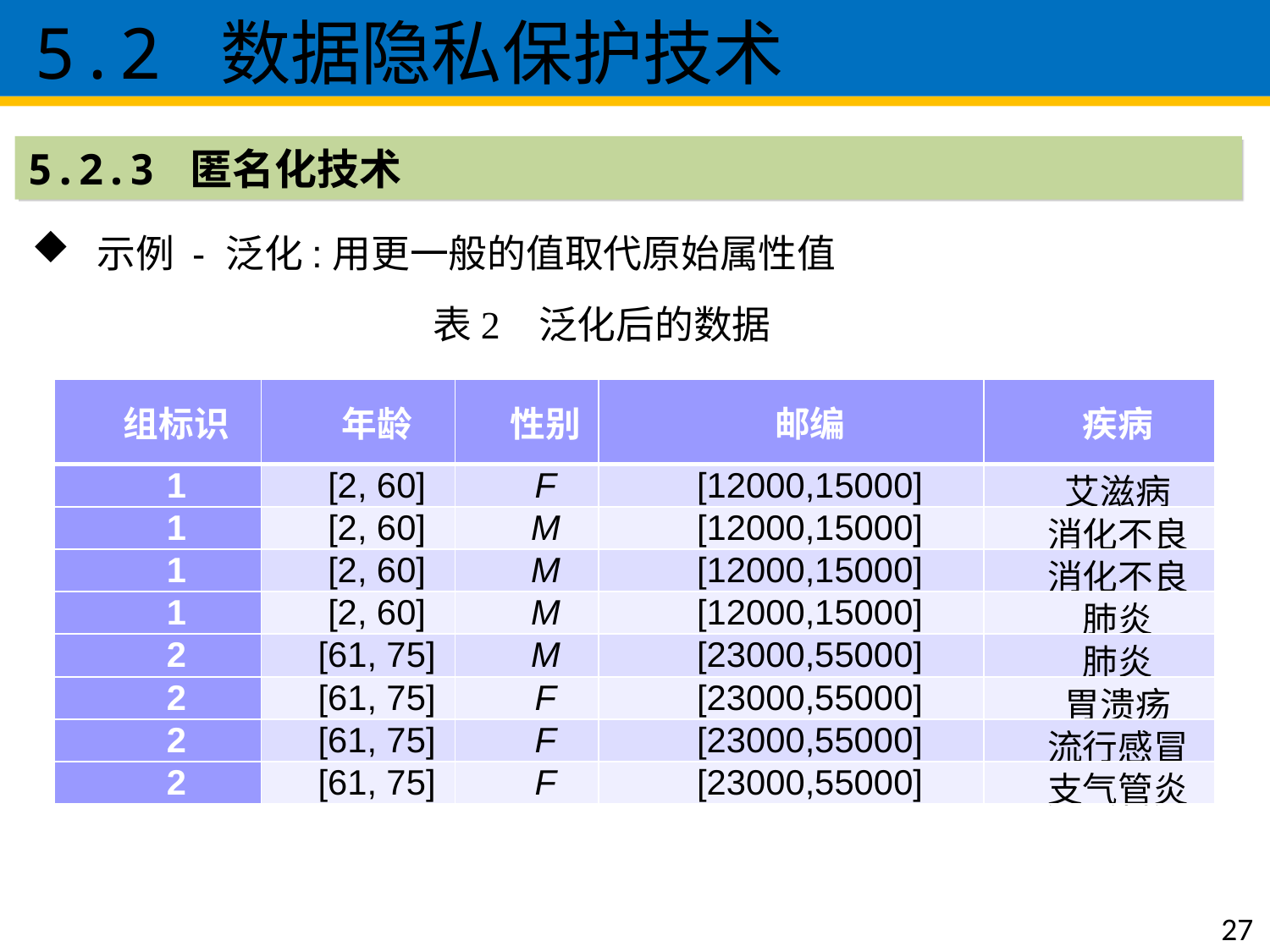

5.2 数据隐私保护技术
5.2.3 匿名化技术
 示例 - 泛化:用更一般的值取代原始属性值
表2   泛化后的数据
| 组标识 | 年龄 | 性别 | 邮编 | 疾病 |
| --- | --- | --- | --- | --- |
| 1 | [2, 60] | F | [12000,15000] | 艾滋病 |
| 1 | [2, 60] | M | [12000,15000] | 消化不良 |
| 1 | [2, 60] | M | [12000,15000] | 消化不良 |
| 1 | [2, 60] | M | [12000,15000] | 肺炎 |
| 2 | [61, 75] | M | [23000,55000] | 肺炎 |
| 2 | [61, 75] | F | [23000,55000] | 胃溃疡 |
| 2 | [61, 75] | F | [23000,55000] | 流行感冒 |
| 2 | [61, 75] | F | [23000,55000] | 支气管炎 |
27